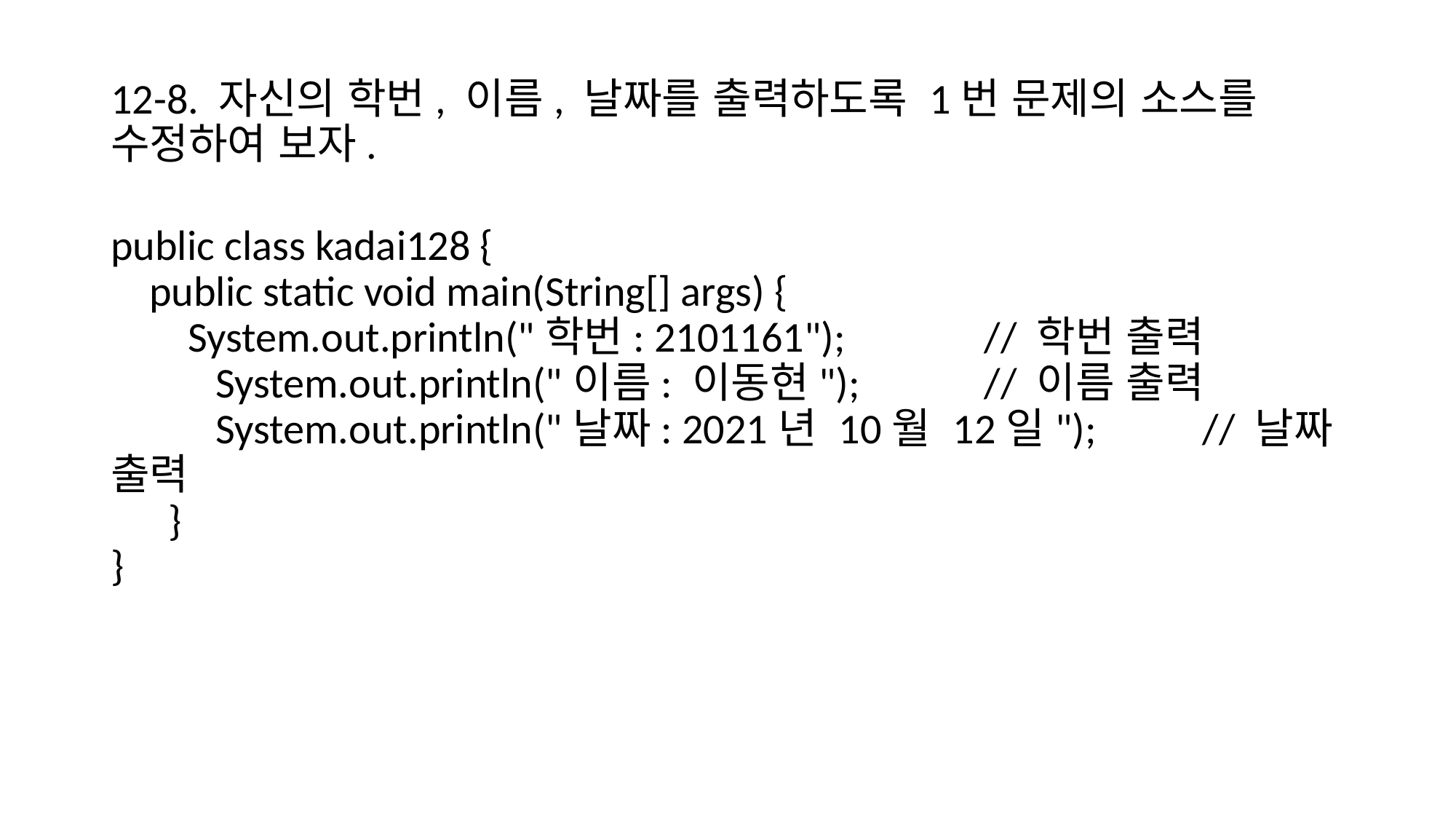

# 12-8. 자신의 학번, 이름, 날짜를 출력하도록 1번 문제의 소스를 수정하여 보자.
public class kadai128 {
    public static void main(String[] args) {
        System.out.println("학번: 2101161");		// 학번 출력
        System.out.println("이름: 이동현");		// 이름 출력
        System.out.println("날짜: 2021년 10월 12일");	// 날짜 출력
    }
}